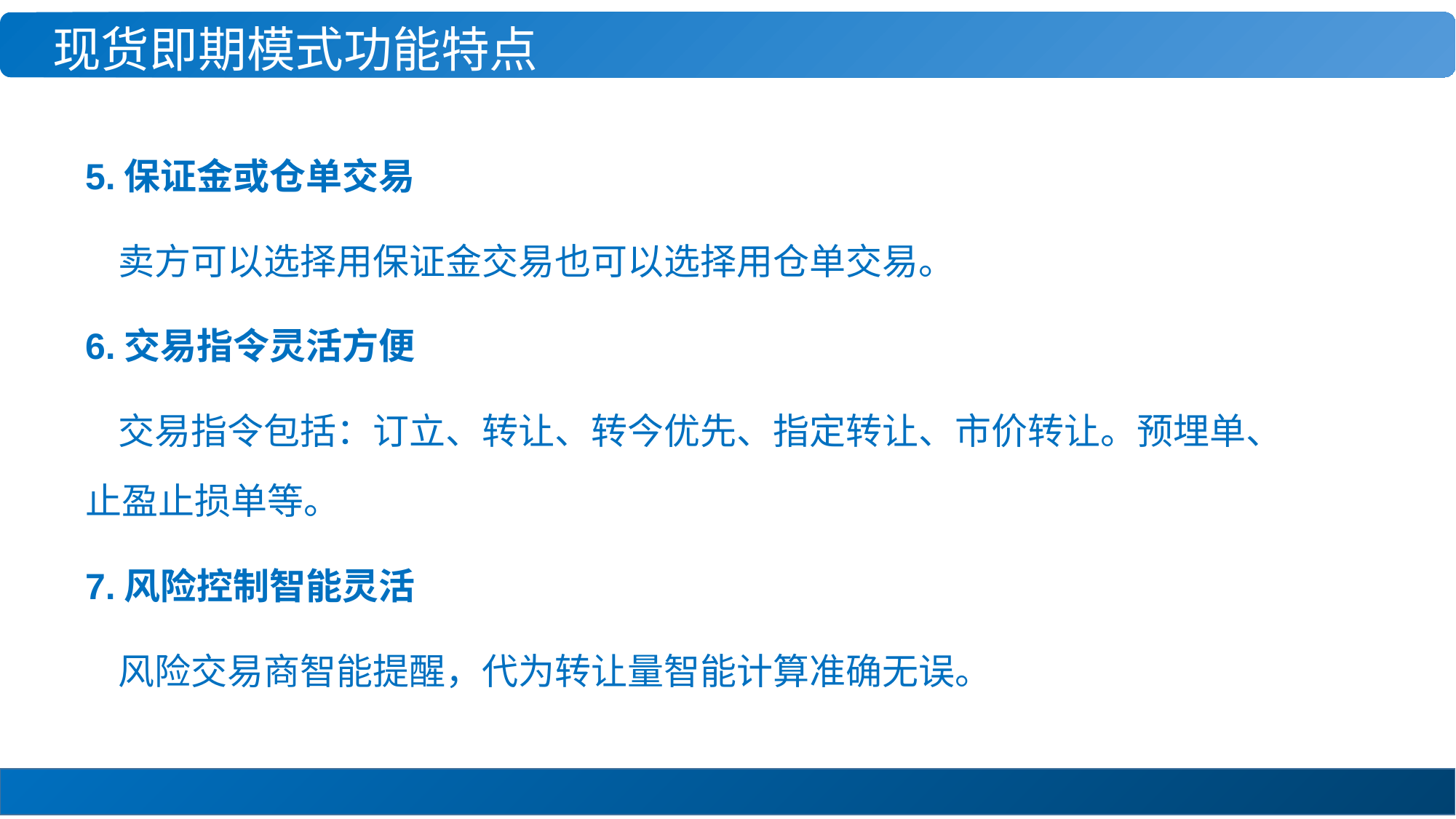

现货即期模式功能特点

5.保证金或仓单交易
   卖方可以选择用保证金交易也可以选择用仓单交易。
6.交易指令灵活方便
   交易指令包括：订立、转让、转今优先、指定转让、市价转让。预埋单、止盈止损单等。
7.风险控制智能灵活
   风险交易商智能提醒，代为转让量智能计算准确无误。